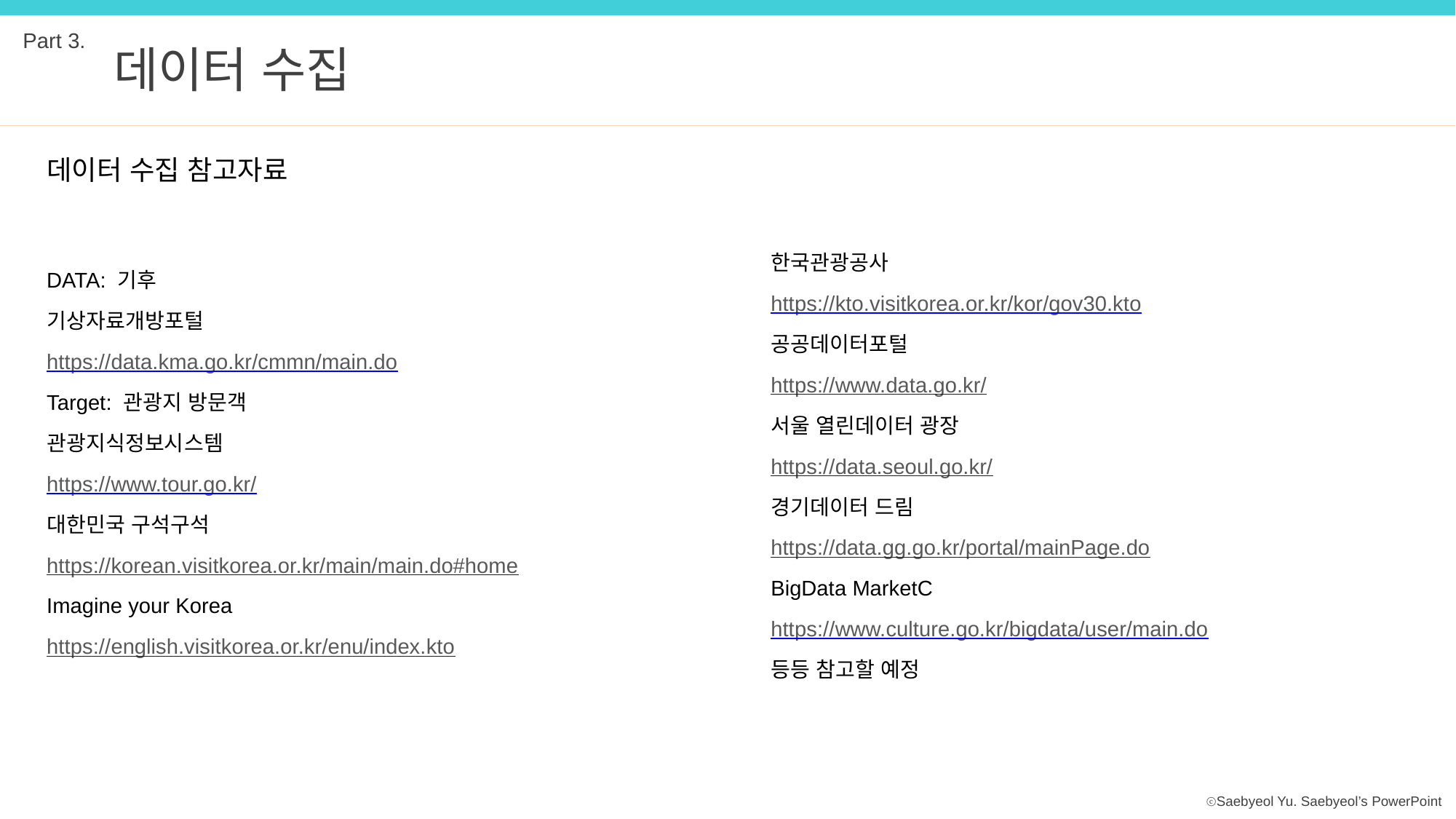

Part 3.
데이터 수집
데이터 수집 참고자료

DATA: 기후
기상자료개방포털
https://data.kma.go.kr/cmmn/main.do
Target: 관광지 방문객
관광지식정보시스템
https://www.tour.go.kr/
대한민국 구석구석
https://korean.visitkorea.or.kr/main/main.do#home
Imagine your Korea
https://english.visitkorea.or.kr/enu/index.kto

한국관광공사
https://kto.visitkorea.or.kr/kor/gov30.kto
공공데이터포털
https://www.data.go.kr/
서울 열린데이터 광장
https://data.seoul.go.kr/
경기데이터 드림
https://data.gg.go.kr/portal/mainPage.do
BigData MarketC
https://www.culture.go.kr/bigdata/user/main.do
등등 참고할 예정